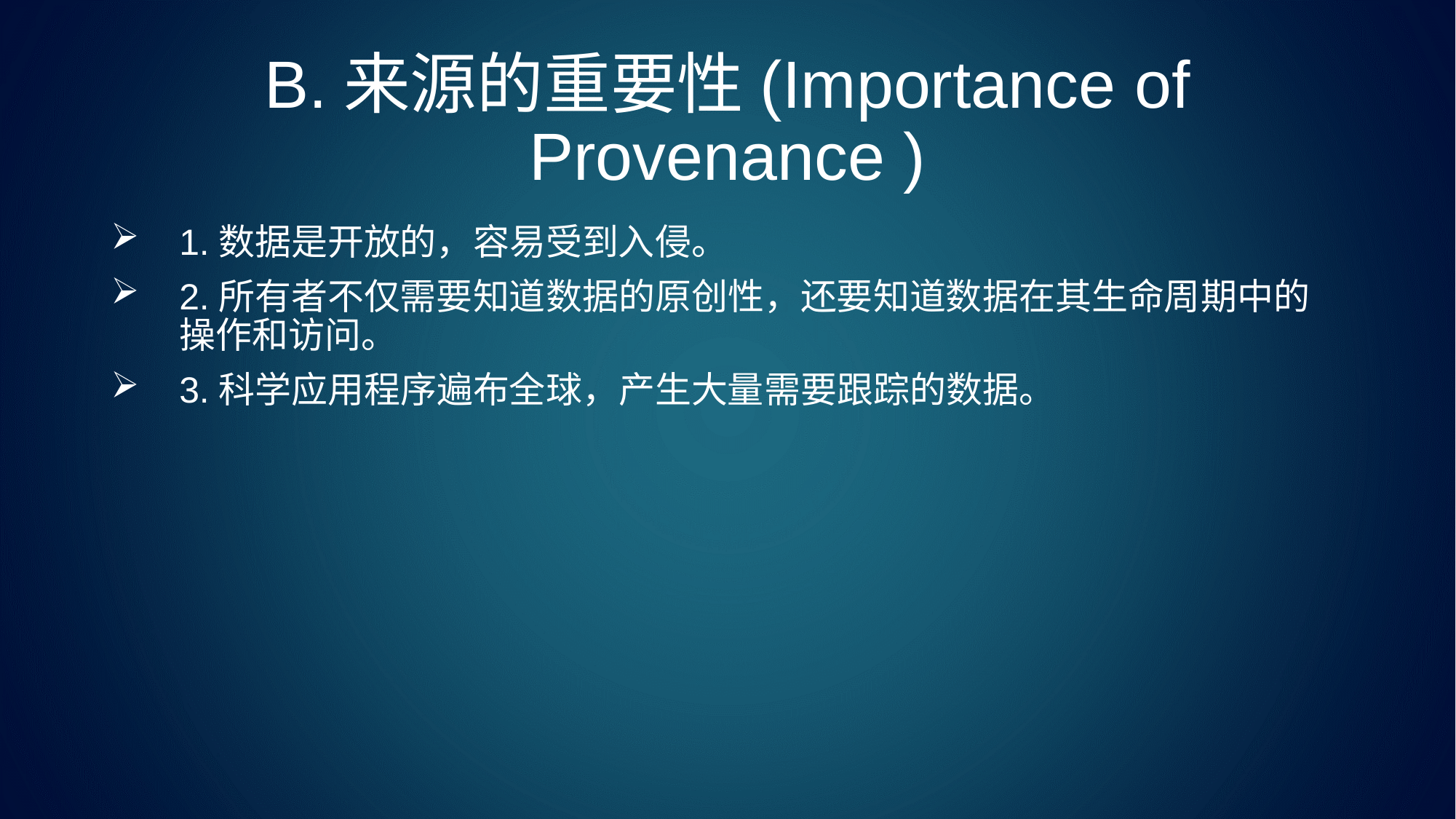

# B.来源的重要性(Importance of Provenance )
1.数据是开放的，容易受到入侵。
2.所有者不仅需要知道数据的原创性，还要知道数据在其生命周期中的操作和访问。
3.科学应用程序遍布全球，产生大量需要跟踪的数据。